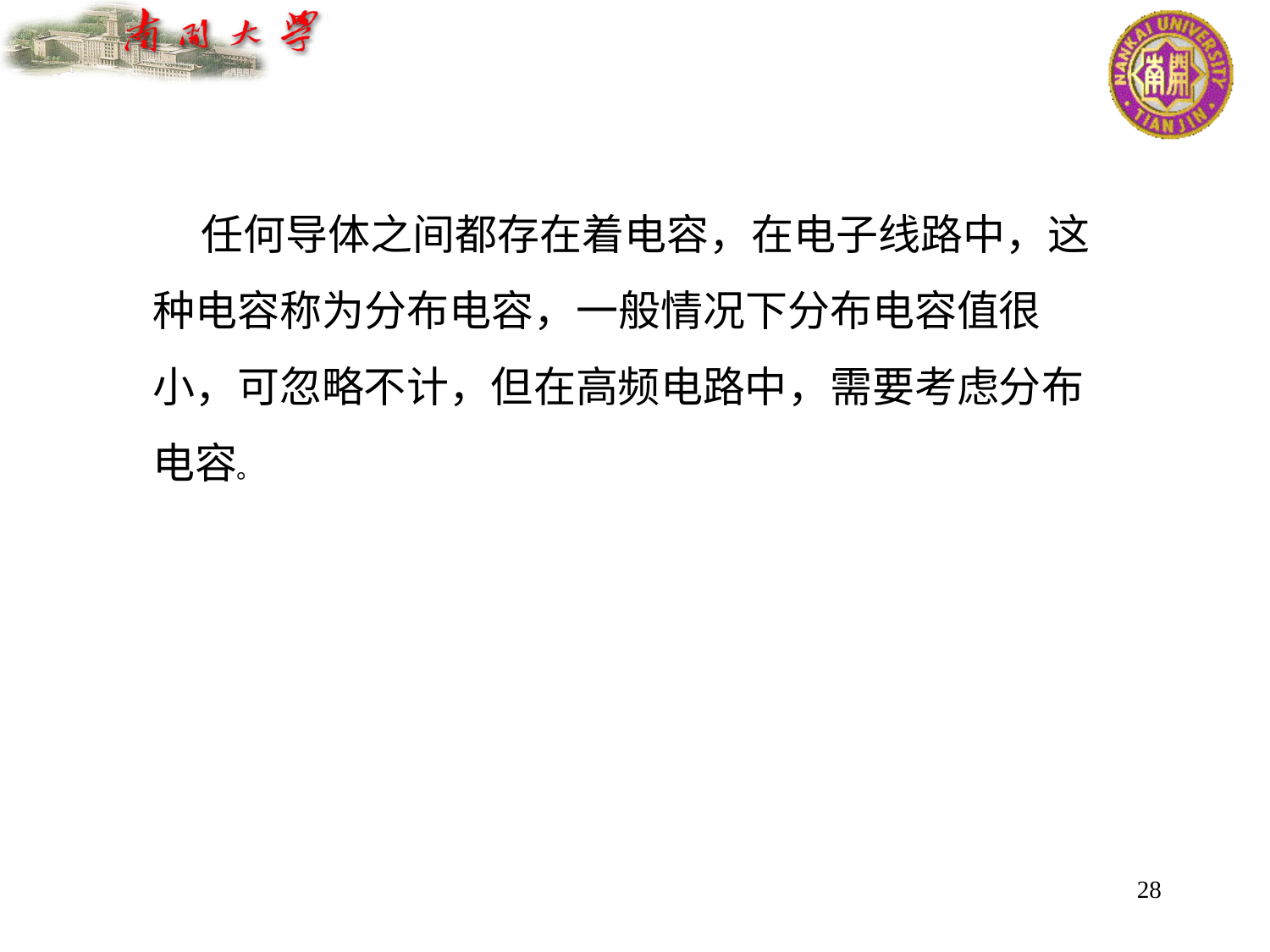

任何导体之间都存在着电容，在电子线路中，这种电容称为分布电容，一般情况下分布电容值很小，可忽略不计，但在高频电路中，需要考虑分布电容。
28